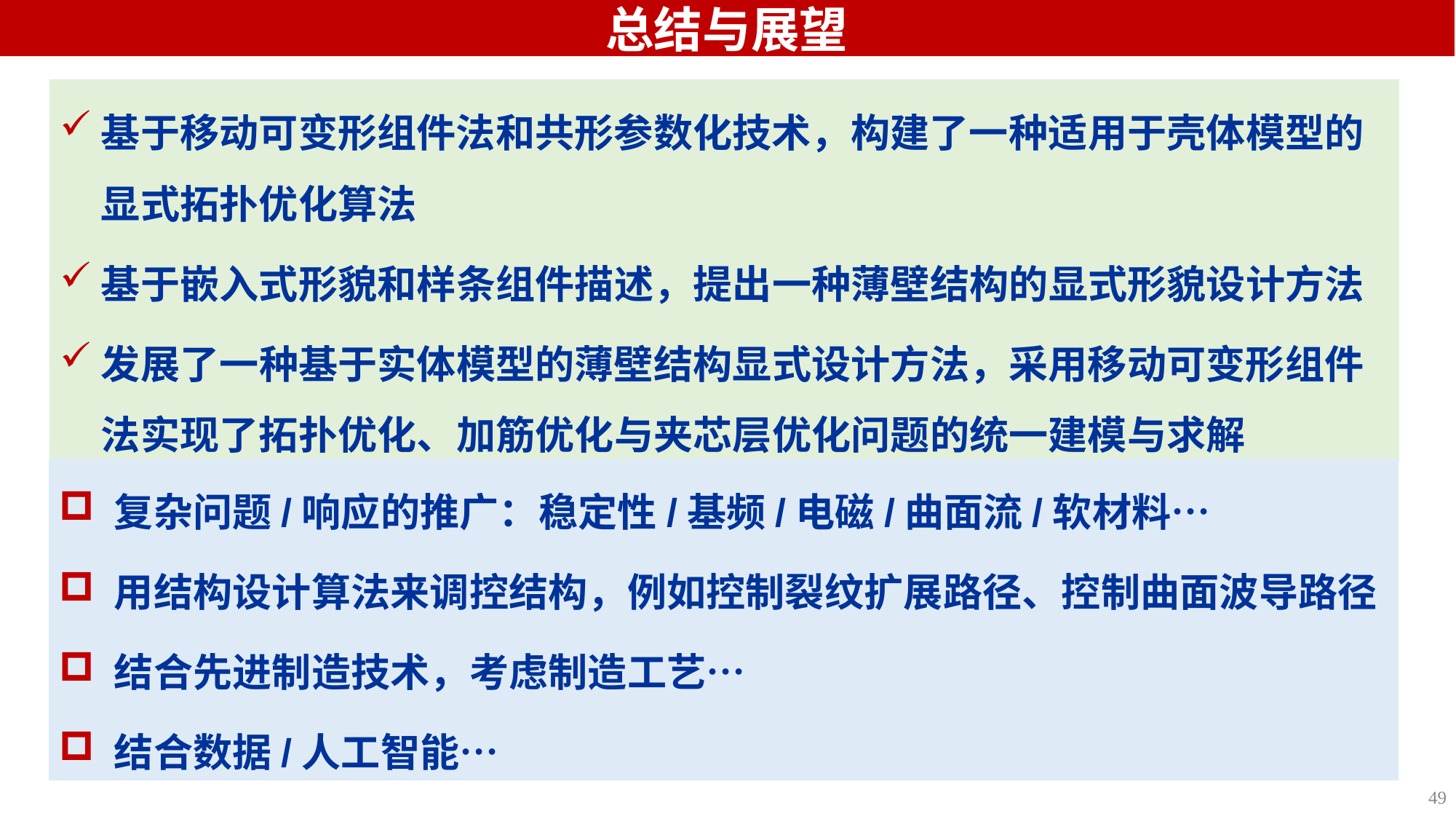

总结与展望
基于移动可变形组件法和共形参数化技术，构建了一种适用于壳体模型的显式拓扑优化算法
基于嵌入式形貌和样条组件描述，提出一种薄壁结构的显式形貌设计方法
发展了一种基于实体模型的薄壁结构显式设计方法，采用移动可变形组件法实现了拓扑优化、加筋优化与夹芯层优化问题的统一建模与求解
复杂问题/响应的推广：稳定性/基频/电磁/曲面流/软材料…
用结构设计算法来调控结构，例如控制裂纹扩展路径、控制曲面波导路径
结合先进制造技术，考虑制造工艺…
结合数据/人工智能…
49